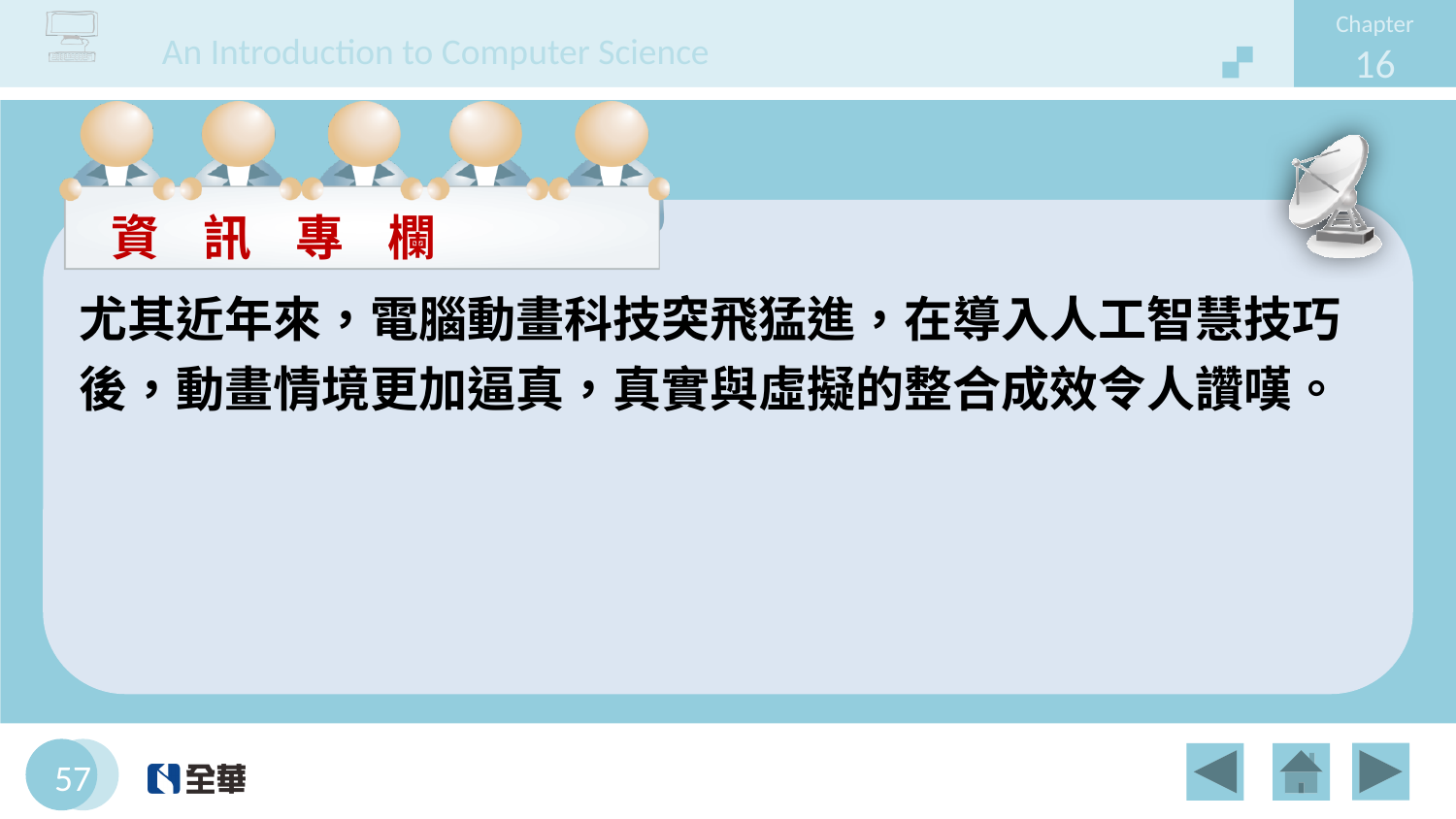

尤其近年來，電腦動畫科技突飛猛進，在導入人工智慧技巧後，動畫情境更加逼真，真實與虛擬的整合成效令人讚嘆。